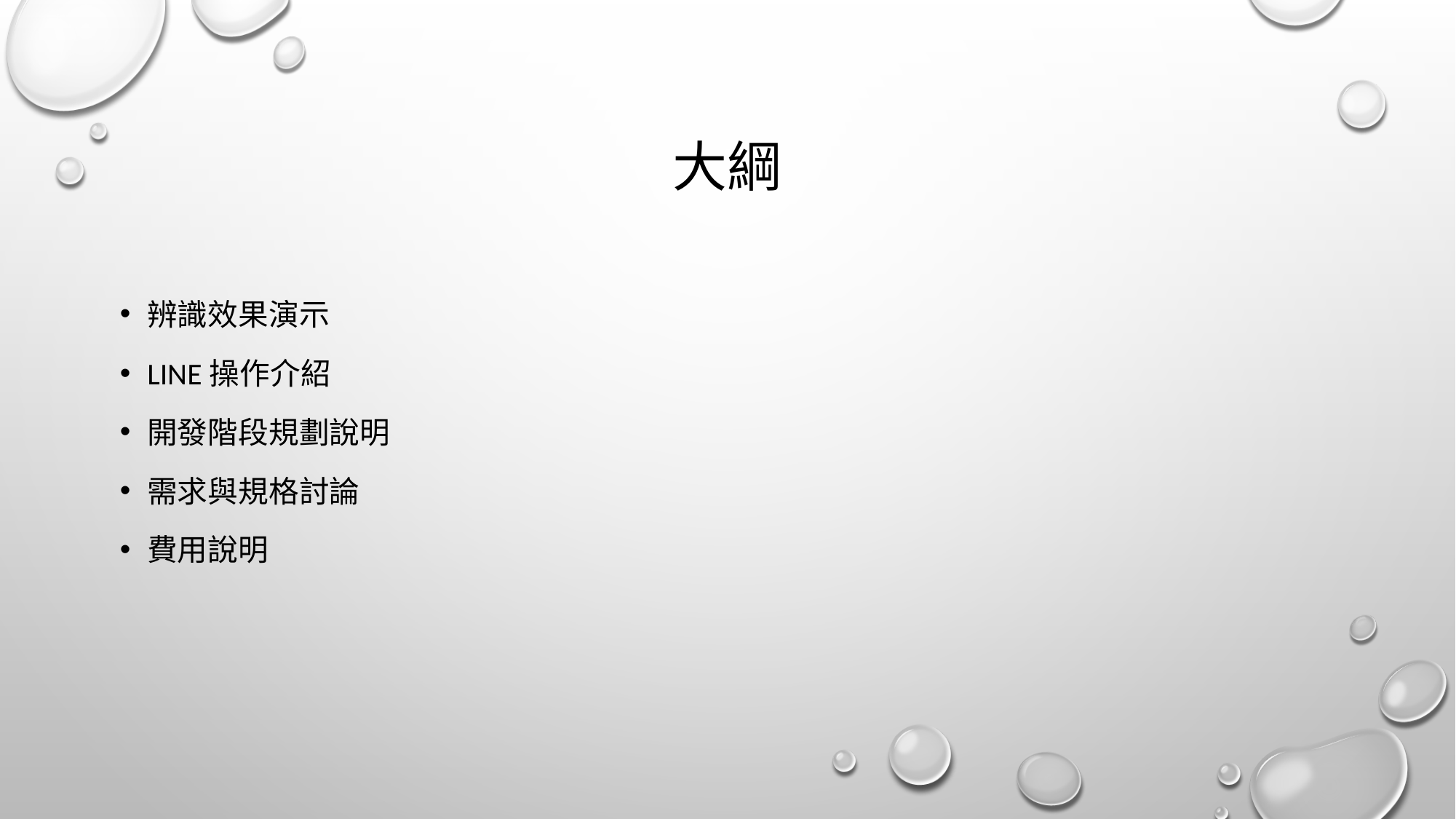

# 大綱
辨識效果演示
Line操作介紹
開發階段規劃說明
需求與規格討論
費用說明